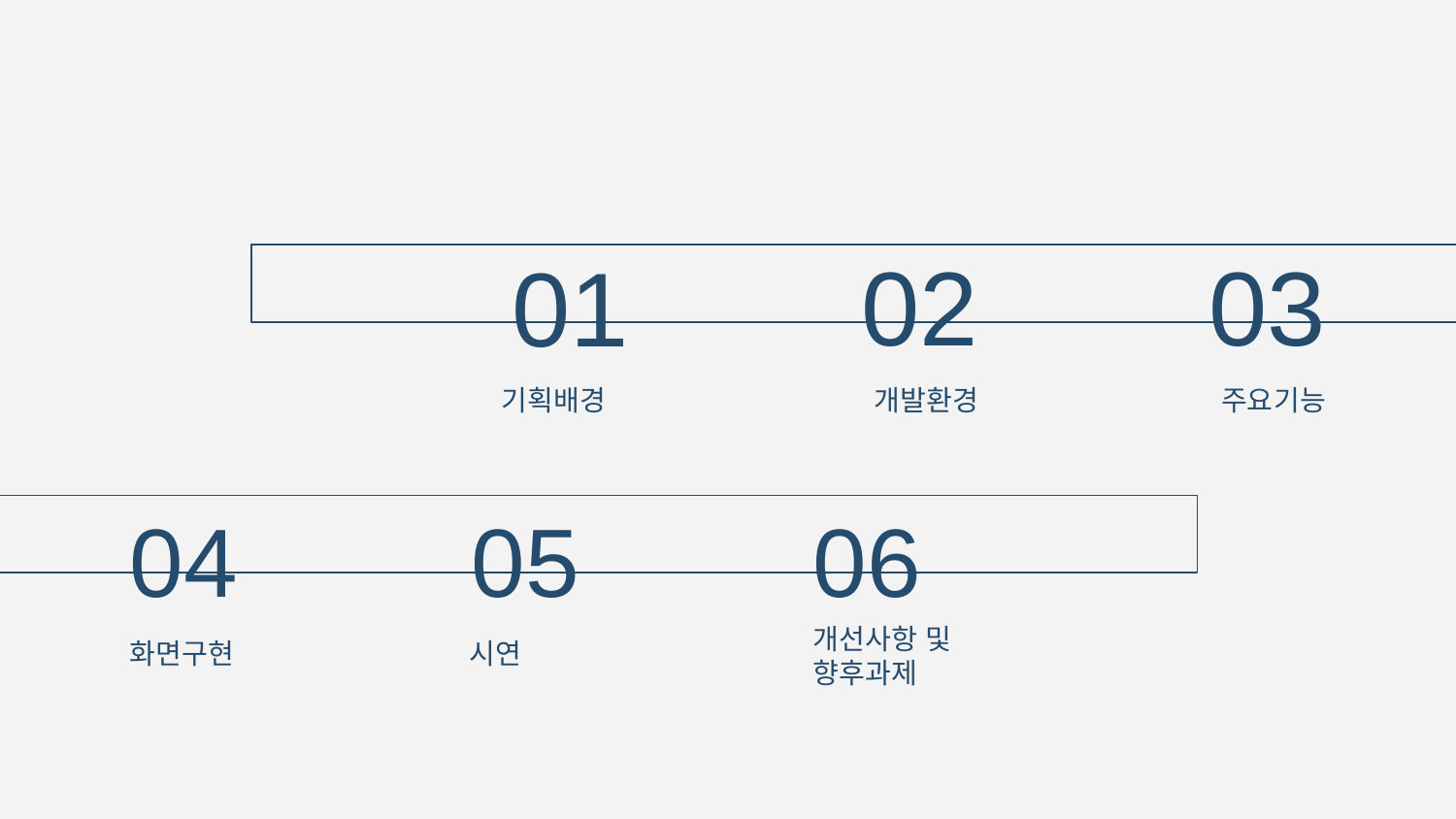

02
03
01
# 기획배경
개발환경
주요기능
05
06
04
화면구현
시연
개선사항 및 향후과제